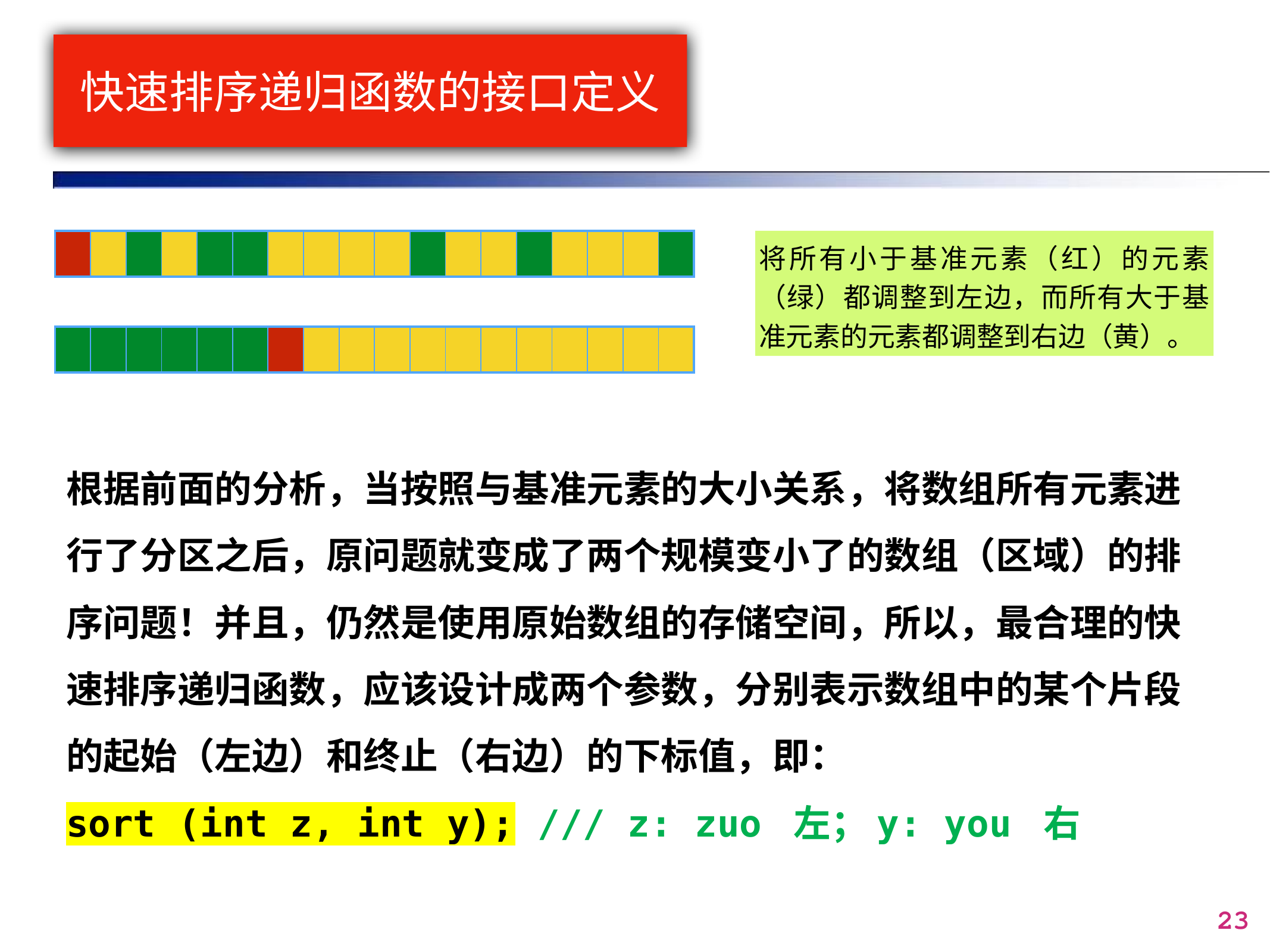

# 快速排序递归函数的接口定义
将所有小于基准元素（红）的元素（绿）都调整到左边，而所有大于基准元素的元素都调整到右边（黄）。
|  |  |  |  |  |  |  |  |  |  |  |  |  |  |  |  |  |  |
| --- | --- | --- | --- | --- | --- | --- | --- | --- | --- | --- | --- | --- | --- | --- | --- | --- | --- |
|  |  |  |  |  |  |  |  |  |  |  |  |  |  |  |  |  |  |
| --- | --- | --- | --- | --- | --- | --- | --- | --- | --- | --- | --- | --- | --- | --- | --- | --- | --- |
根据前面的分析，当按照与基准元素的大小关系，将数组所有元素进行了分区之后，原问题就变成了两个规模变小了的数组（区域）的排序问题！并且，仍然是使用原始数组的存储空间，所以，最合理的快速排序递归函数，应该设计成两个参数，分别表示数组中的某个片段的起始（左边）和终止（右边）的下标值，即：
sort (int z, int y); /// z: zuo 左；y: you 右
23